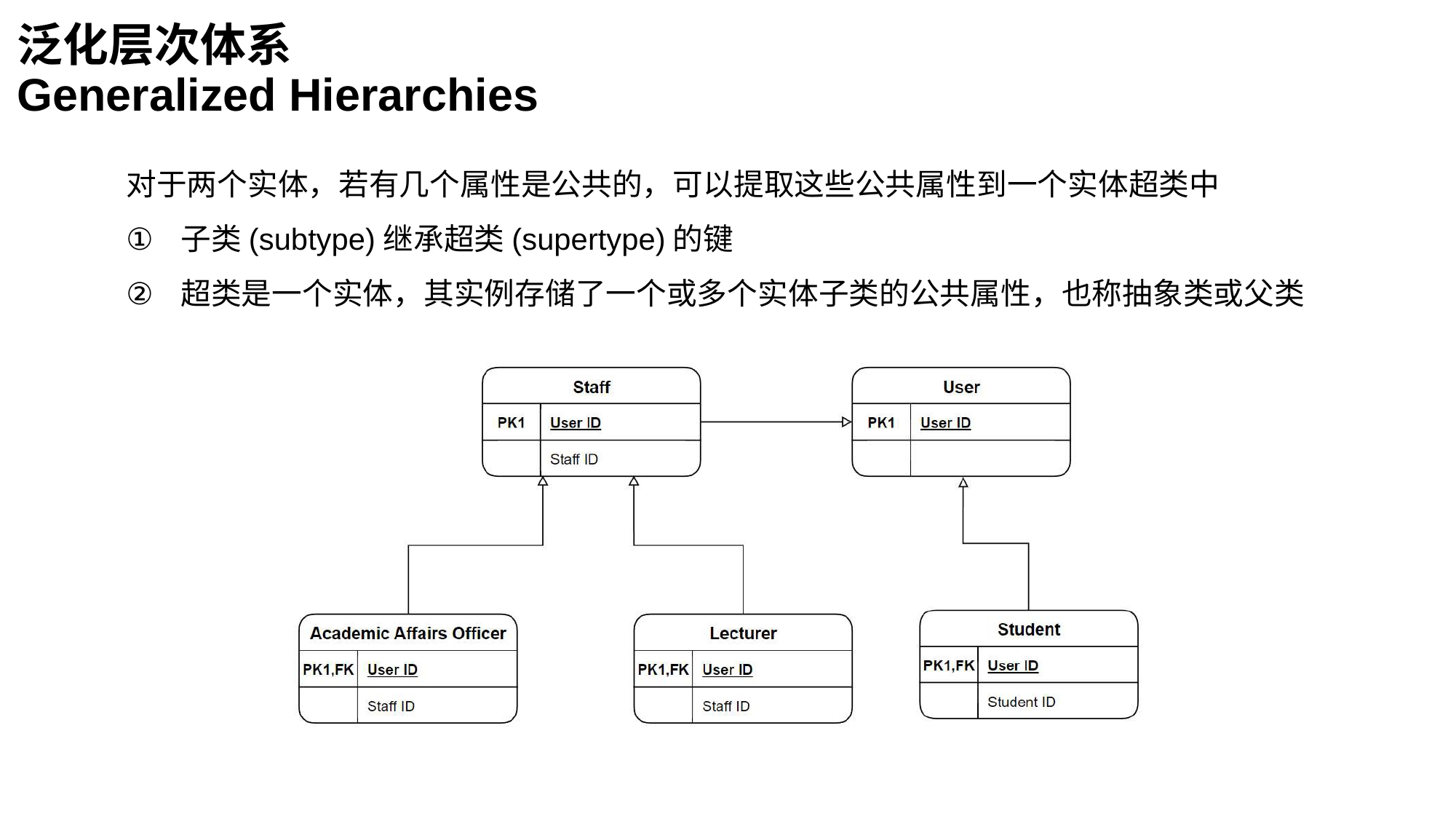

泛化层次体系
Generalized Hierarchies
对于两个实体，若有几个属性是公共的，可以提取这些公共属性到一个实体超类中
子类(subtype)继承超类(supertype)的键
超类是一个实体，其实例存储了一个或多个实体子类的公共属性，也称抽象类或父类